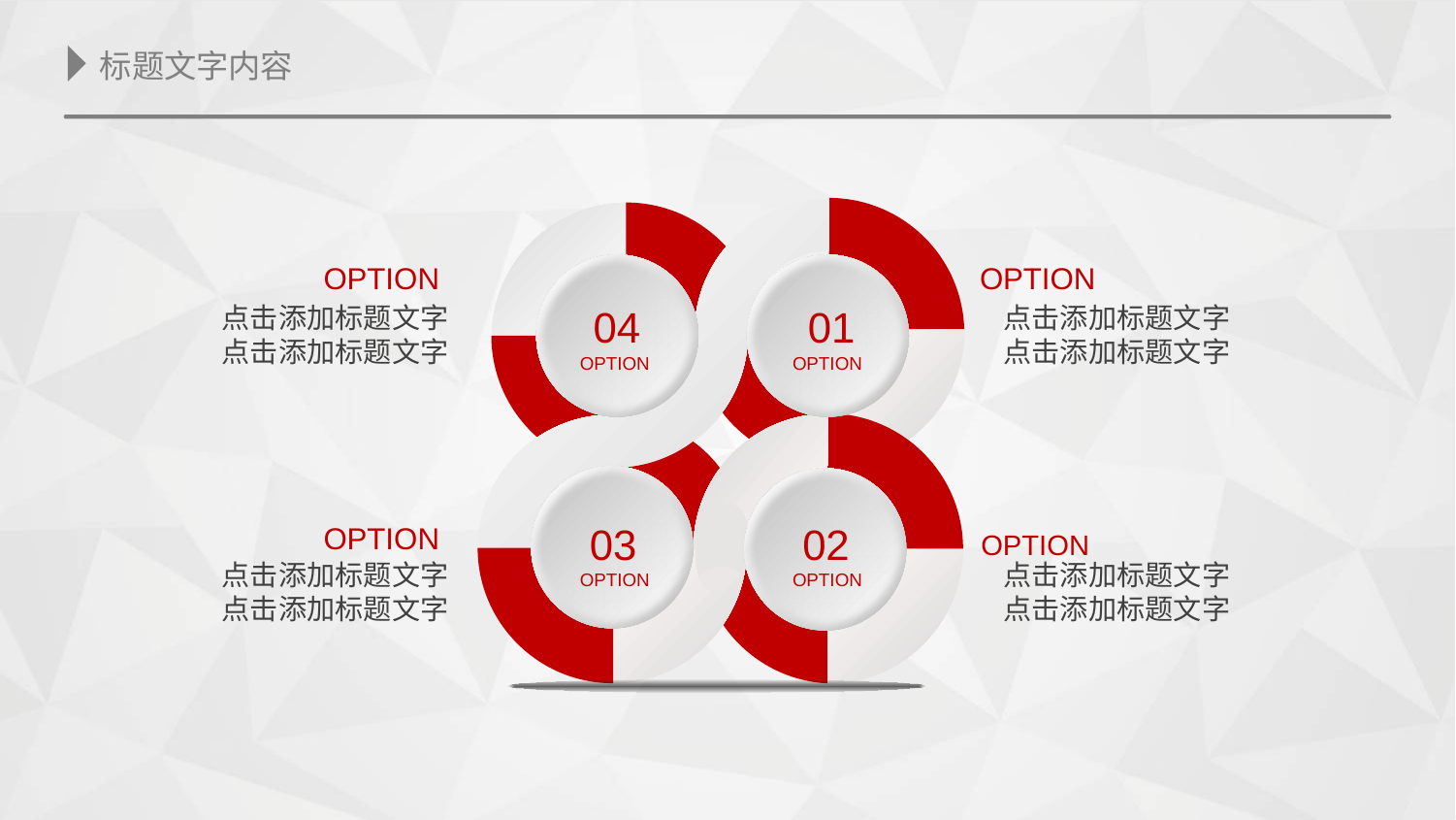

04
01

OPTION
OPTION

03
02

OPTION
OPTION

OPTION
OPTION
点击添加标题文字
点击添加标题文字
点击添加标题文字
点击添加标题文字
OPTION
OPTION
点击添加标题文字
点击添加标题文字
点击添加标题文字
点击添加标题文字